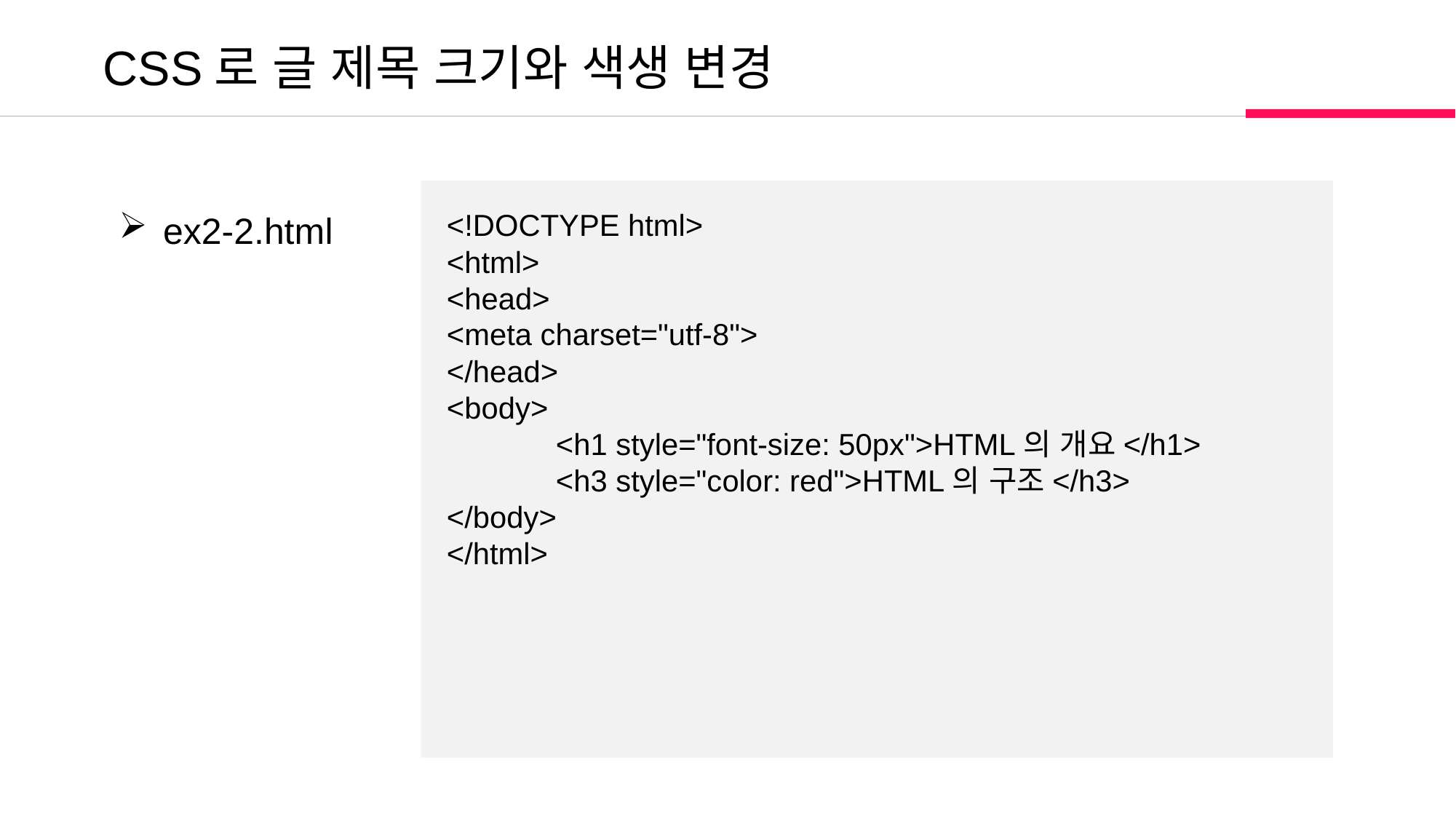

CSS로 글 제목 크기와 색생 변경

 ex2-2.html
<!DOCTYPE html>
<html>
<head>
<meta charset="utf-8">
</head>
<body>
	<h1 style="font-size: 50px">HTML의 개요</h1>
	<h3 style="color: red">HTML의 구조</h3>
</body>
</html>